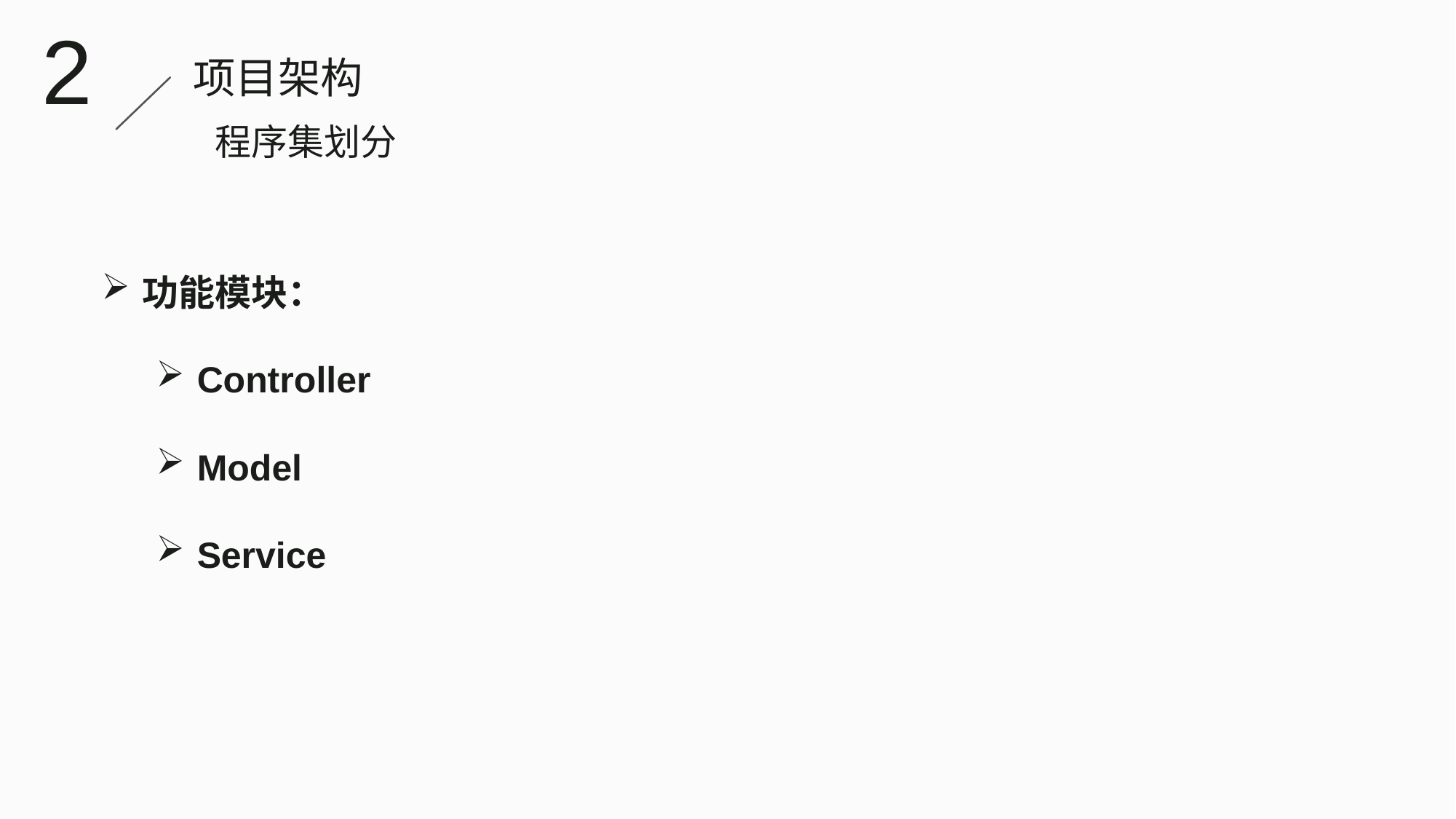

2
项目架构
程序集划分
功能模块：

Controller

Model

Service